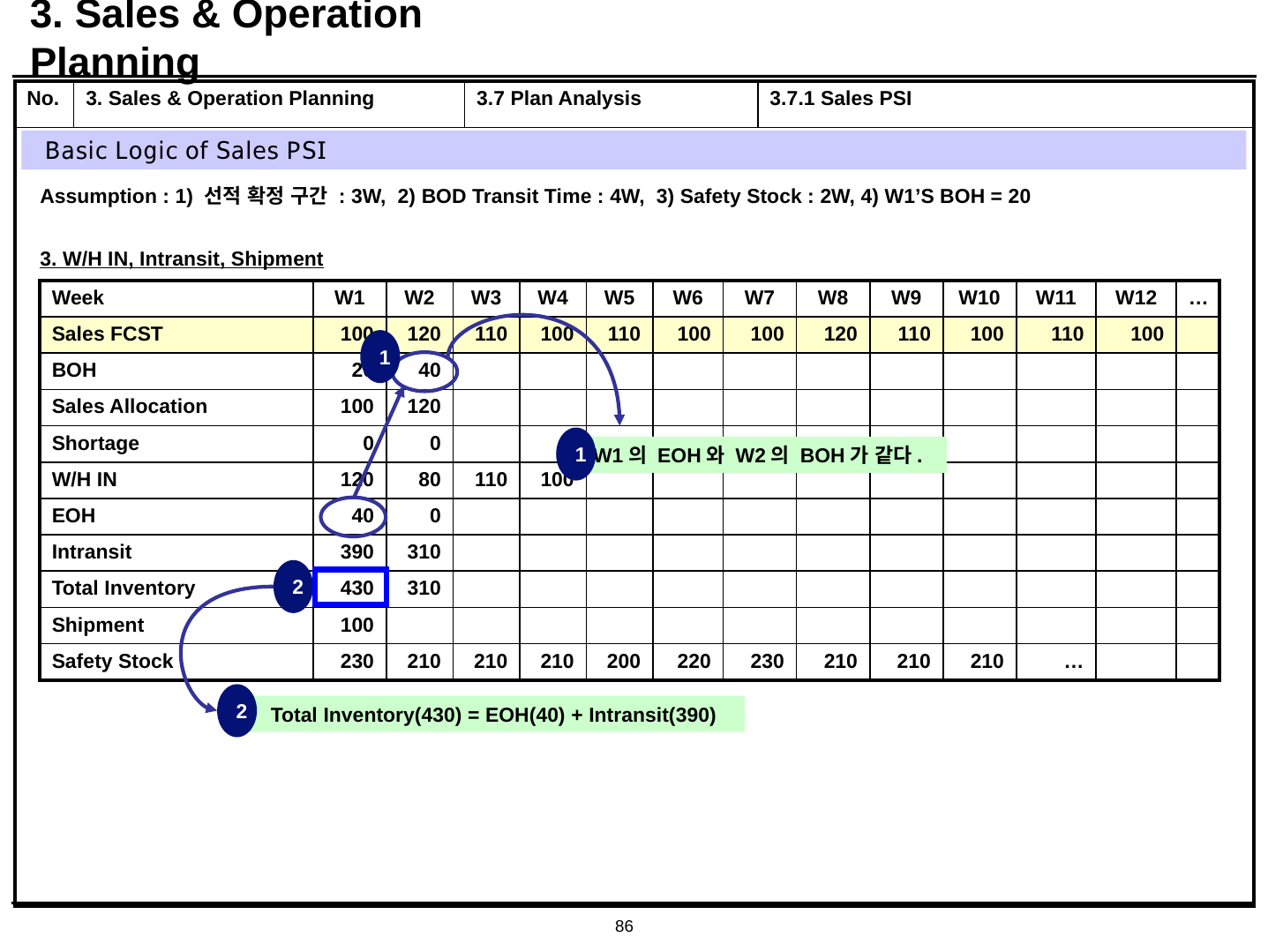

# 3. Sales & Operation Planning
| No. | 3. Sales & Operation Planning | 3.7 Plan Analysis | 3.7.1 Sales PSI |
| --- | --- | --- | --- |
|  |  |  |  |
Basic Logic of Sales PSI
Assumption : 1) 선적 확정 구간 : 3W,  2) BOD Transit Time : 4W,  3) Safety Stock : 2W, 4) W1’S BOH = 20
3. W/H IN, Intransit, Shipment
| Week | W1 | W2 | W3 | W4 | W5 | W6 | W7 | W8 | W9 | W10 | W11 | W12 | … |
| --- | --- | --- | --- | --- | --- | --- | --- | --- | --- | --- | --- | --- | --- |
| Sales FCST | 100 | 120 | 110 | 100 | 110 | 100 | 100 | 120 | 110 | 100 | 110 | 100 |  |
| BOH | 20 | 40 |  |  |  |  |  |  |  |  |  |  |  |
| Sales Allocation | 100 | 120 |  |  |  |  |  |  |  |  |  |  |  |
| Shortage | 0 | 0 |  |  |  |  |  |  |  |  |  |  |  |
| W/H IN | 120 | 80 | 110 | 100 |  |  |  |  |  |  |  |  |  |
| EOH | 40 | 0 |  |  |  |  |  |  |  |  |  |  |  |
| Intransit | 390 | 310 |  |  |  |  |  |  |  |  |  |  |  |
| Total Inventory | 430 | 310 |  |  |  |  |  |  |  |  |  |  |  |
| Shipment | 100 |  |  |  |  |  |  |  |  |  |  |  |  |
| Safety Stock | 230 | 210 | 210 | 210 | 200 | 220 | 230 | 210 | 210 | 210 | … |  |  |
1

1
W1의 EOH와 W2의 BOH가 같다.

2

2
Total Inventory(430) = EOH(40) + Intransit(390)
86